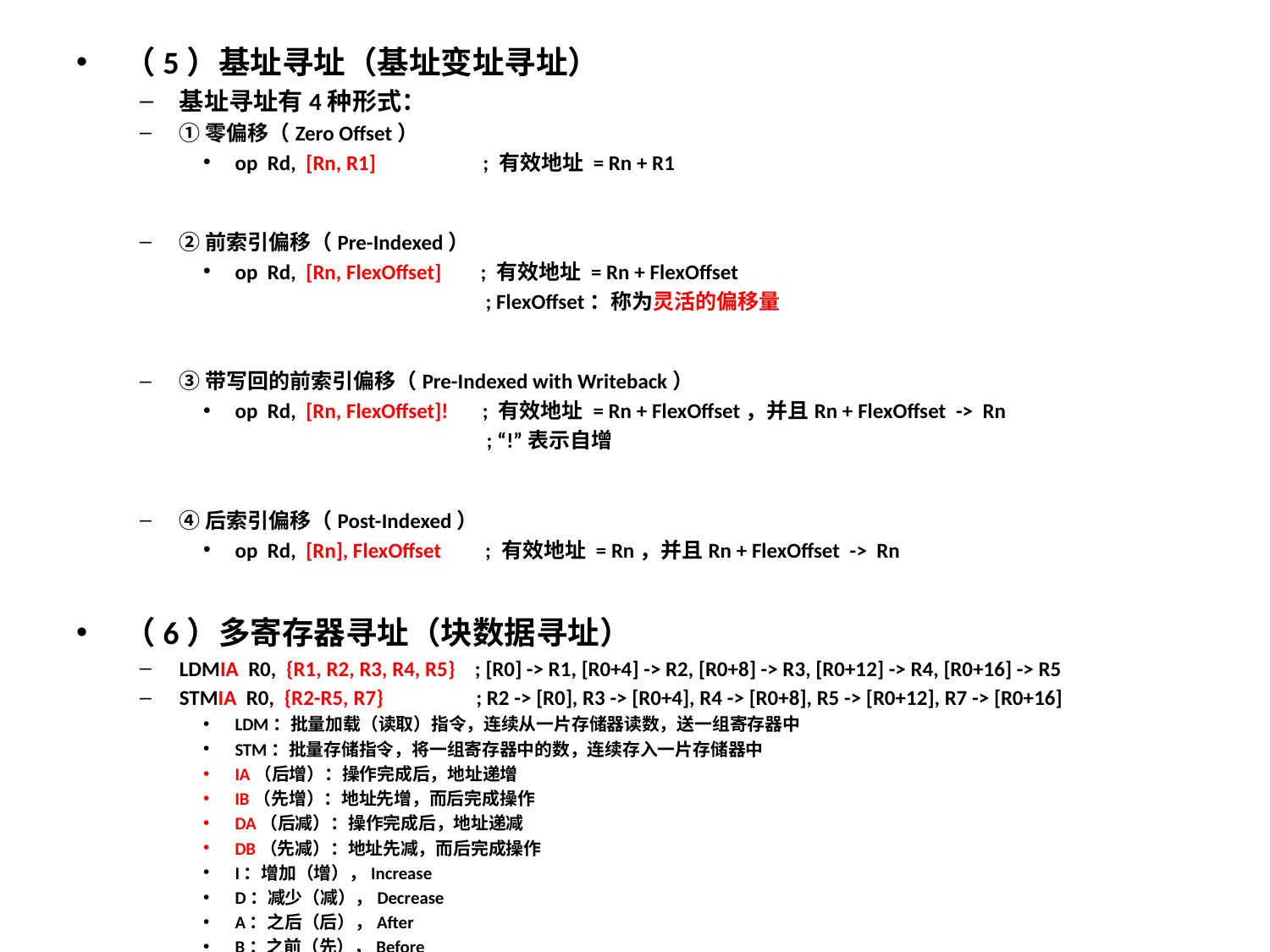

（5）基址寻址（基址变址寻址）
基址寻址有4种形式：
①零偏移（Zero Offset）
op  Rd,  [Rn, R1]                      ; 有效地址 = Rn + R1

②前索引偏移（Pre-Indexed）
op  Rd,  [Rn, FlexOffset]        ; 有效地址 = Rn + FlexOffset
                                                          ; FlexOffset：称为灵活的偏移量

③带写回的前索引偏移（Pre-Indexed with Writeback）
op  Rd,  [Rn, FlexOffset]!       ; 有效地址 = Rn + FlexOffset，并且Rn + FlexOffset  ->  Rn
		      ; “!”表示自增

④后索引偏移（Post-Indexed）
op  Rd,  [Rn], FlexOffset         ; 有效地址 = Rn，并且Rn + FlexOffset  ->  Rn

（6）多寄存器寻址（块数据寻址）
LDMIA  R0,  {R1, R2, R3, R4, R5}    ; [R0] -> R1, [R0+4] -> R2, [R0+8] -> R3, [R0+12] -> R4, [R0+16] -> R5
STMIA  R0,  {R2-R5, R7}                   ; R2 -> [R0], R3 -> [R0+4], R4 -> [R0+8], R5 -> [R0+12], R7 -> [R0+16]
LDM：批量加载（读取）指令，连续从一片存储器读数，送一组寄存器中
STM：批量存储指令，将一组寄存器中的数，连续存入一片存储器中
IA（后增）：操作完成后，地址递增
IB（先增）：地址先增，而后完成操作
DA（后减）：操作完成后，地址递减
DB（先减）：地址先减，而后完成操作
I：增加（增），Increase
D：减少（减），Decrease
A：之后（后），After
B：之前（先），Before